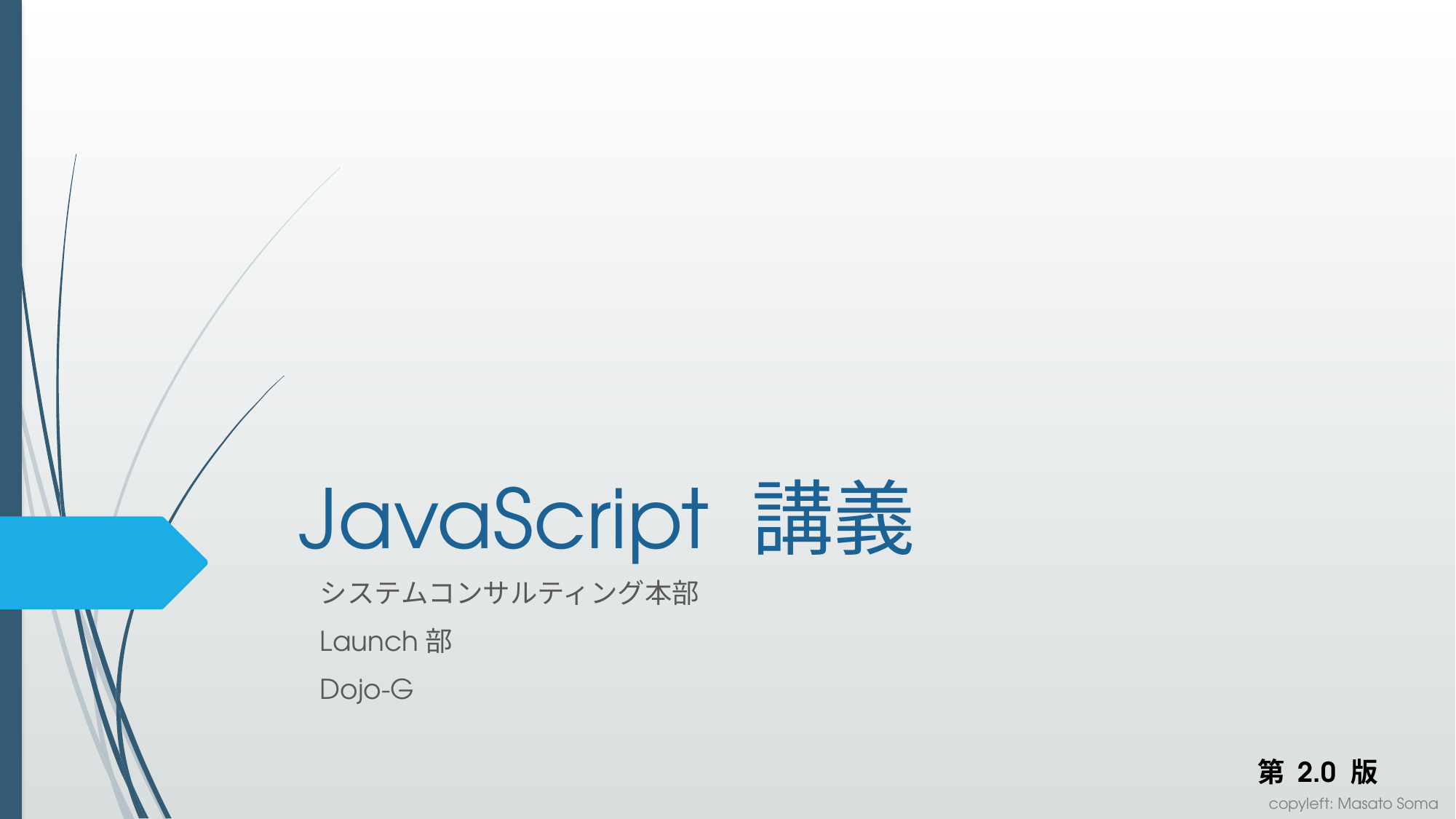

# JavaScript 講義
システムコンサルティング本部
Launch部
Dojo-G
第 2.0 版